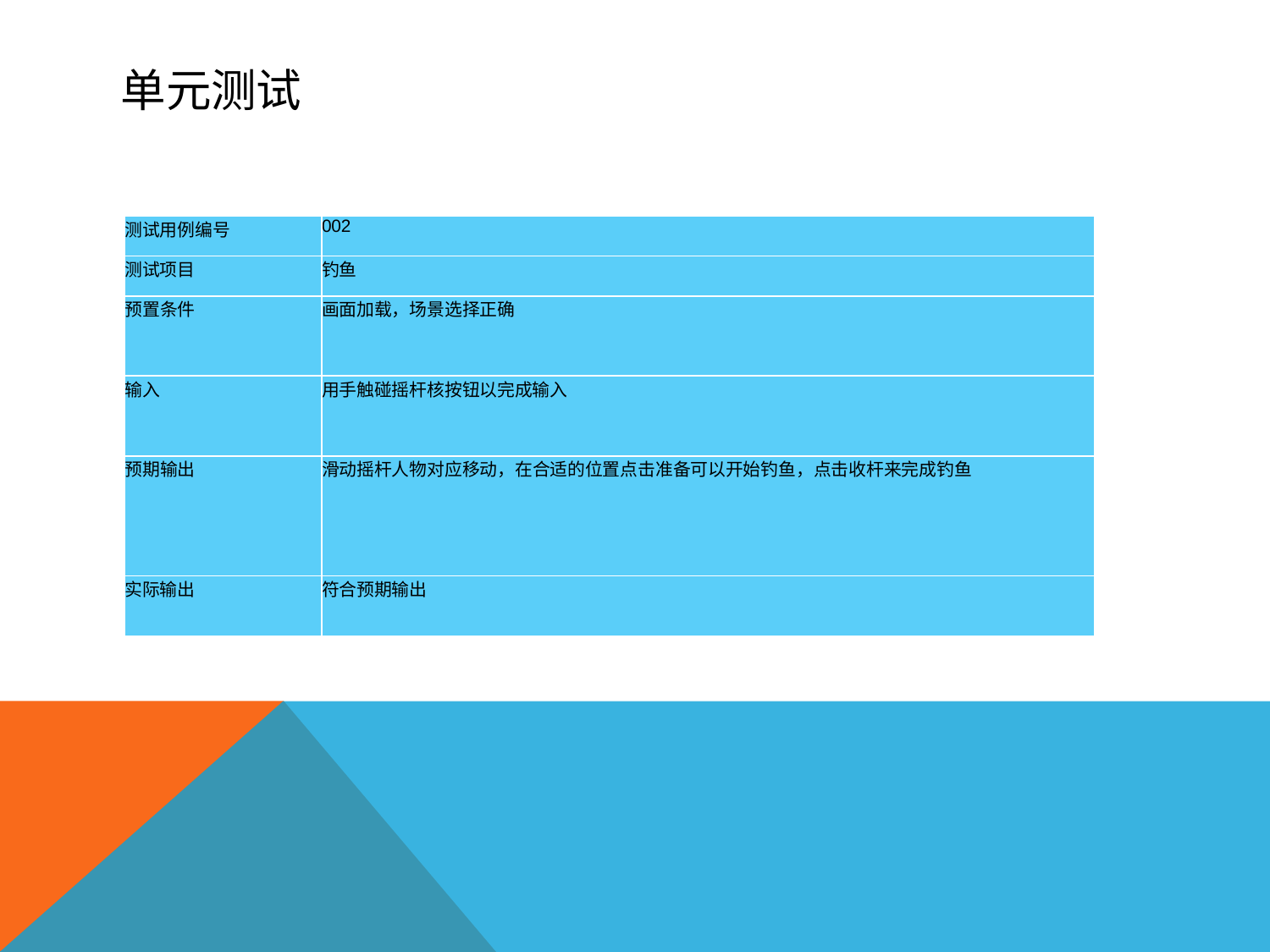

# 单元测试
| 测试用例编号 | 002 |
| --- | --- |
| 测试项目 | 钓鱼 |
| 预置条件 | 画面加载，场景选择正确 |
| 输入 | 用手触碰摇杆核按钮以完成输入 |
| 预期输出 | 滑动摇杆人物对应移动，在合适的位置点击准备可以开始钓鱼，点击收杆来完成钓鱼 |
| 实际输出 | 符合预期输出 |